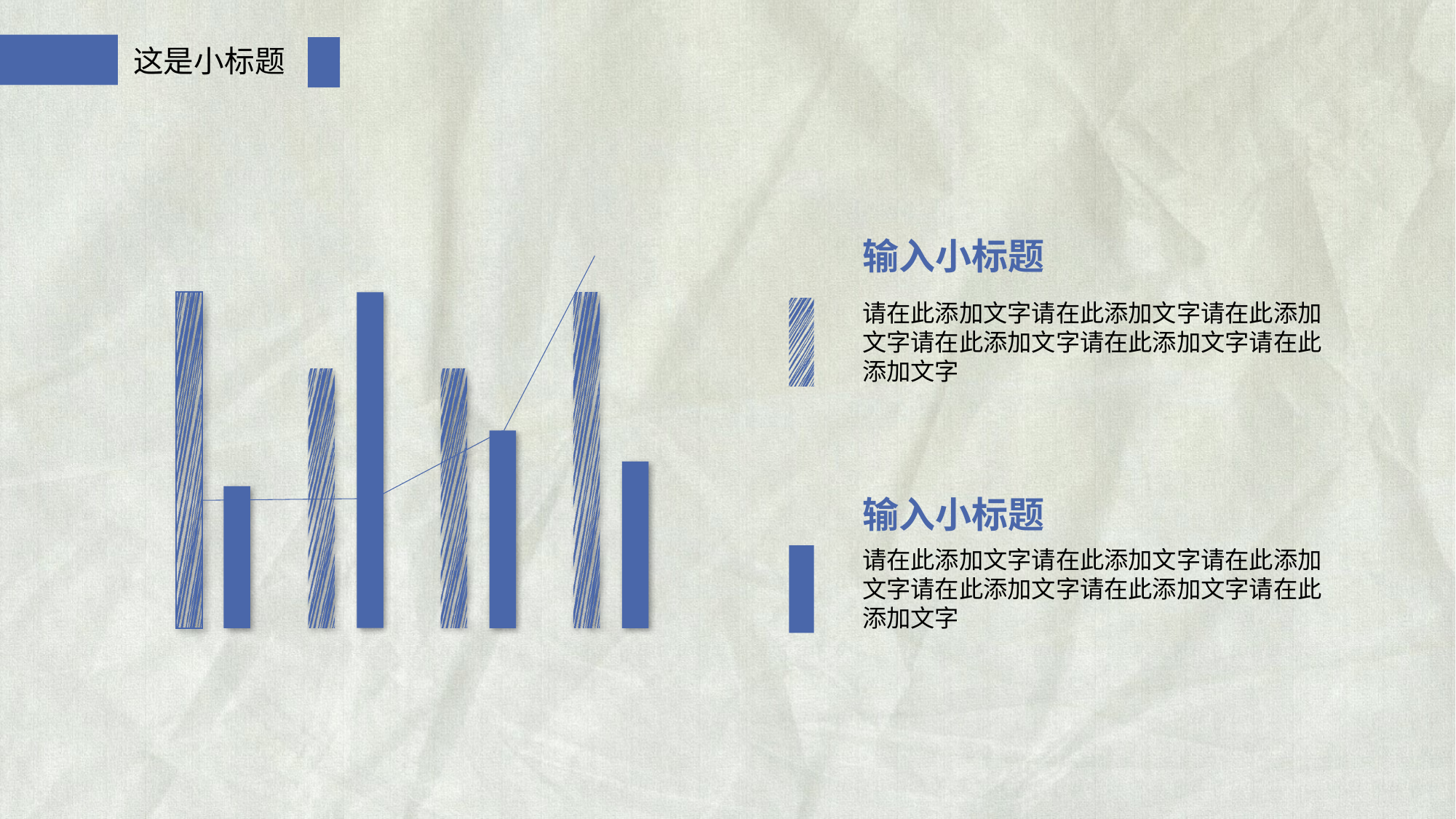

这是小标题

输入小标题

请在此添加文字请在此添加文字请在此添加文字请在此添加文字请在此添加文字请在此添加文字

输入小标题
请在此添加文字请在此添加文字请在此添加文字请在此添加文字请在此添加文字请在此添加文字